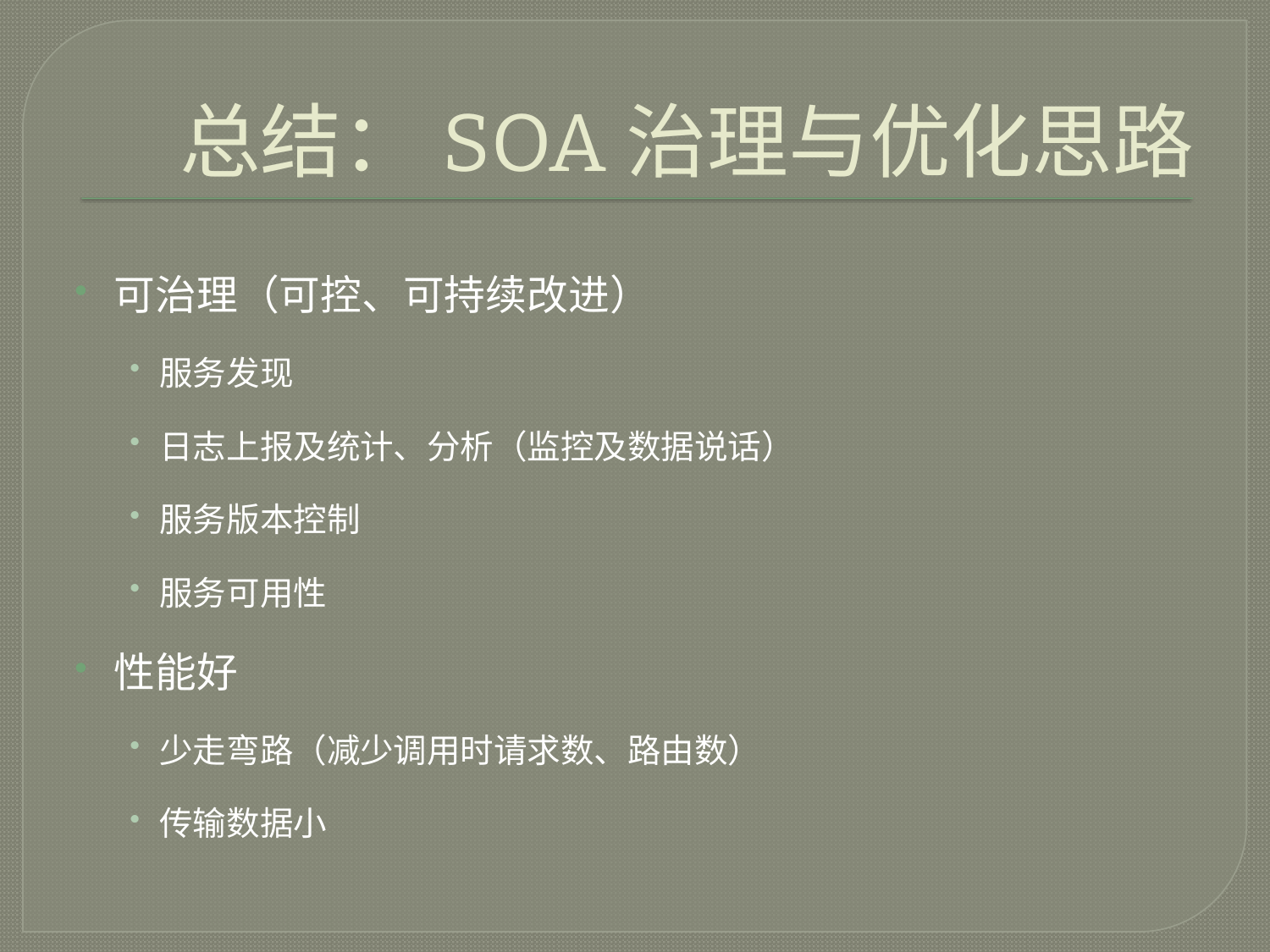

# 总结：SOA治理与优化思路
可治理（可控、可持续改进）
服务发现
日志上报及统计、分析（监控及数据说话）
服务版本控制
服务可用性
性能好
少走弯路（减少调用时请求数、路由数）
传输数据小